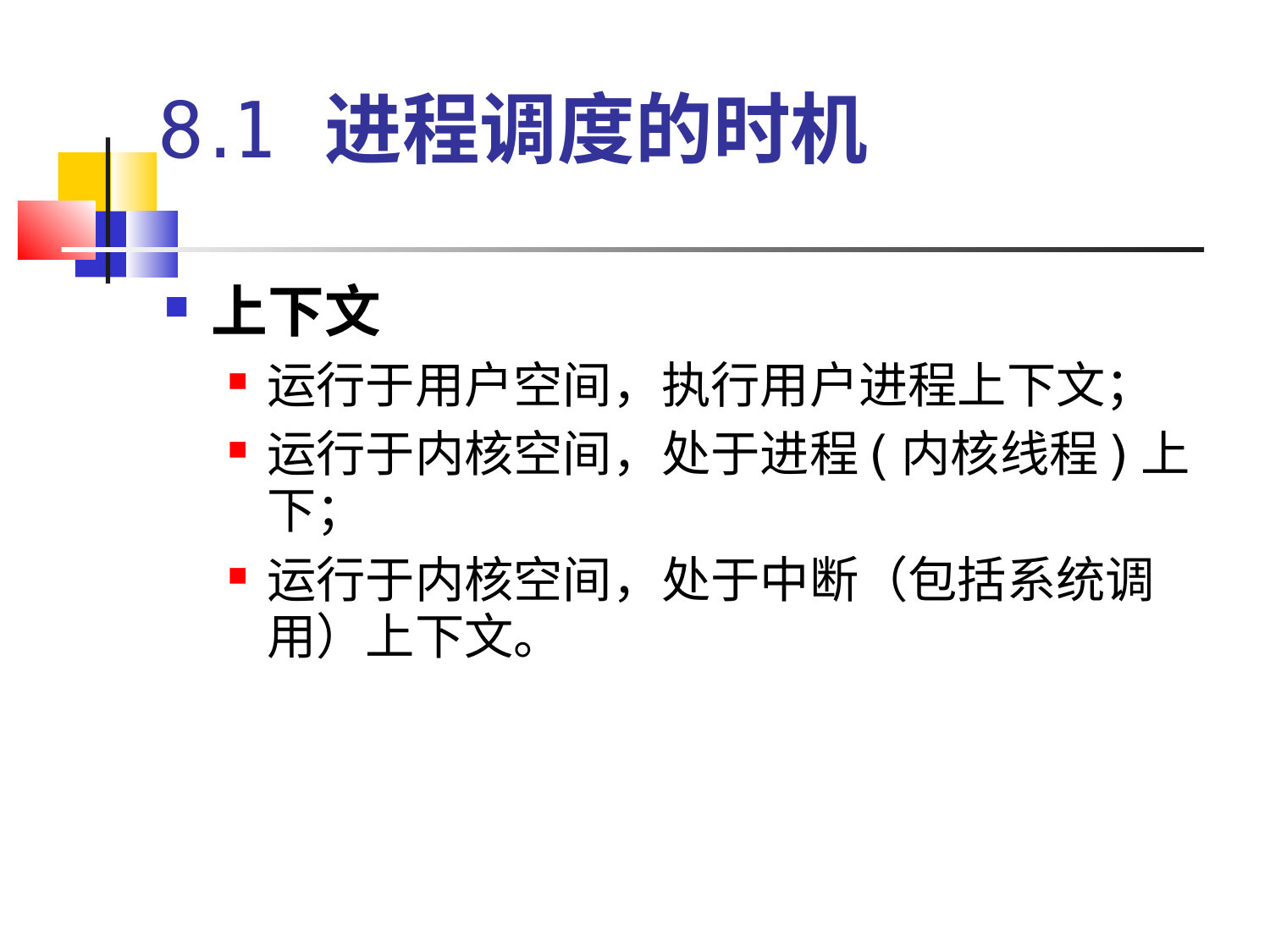

# 8.1 进程调度的时机
上下文
运行于用户空间，执行用户进程上下文；
运行于内核空间，处于进程(内核线程)上下；
运行于内核空间，处于中断（包括系统调用）上下文。